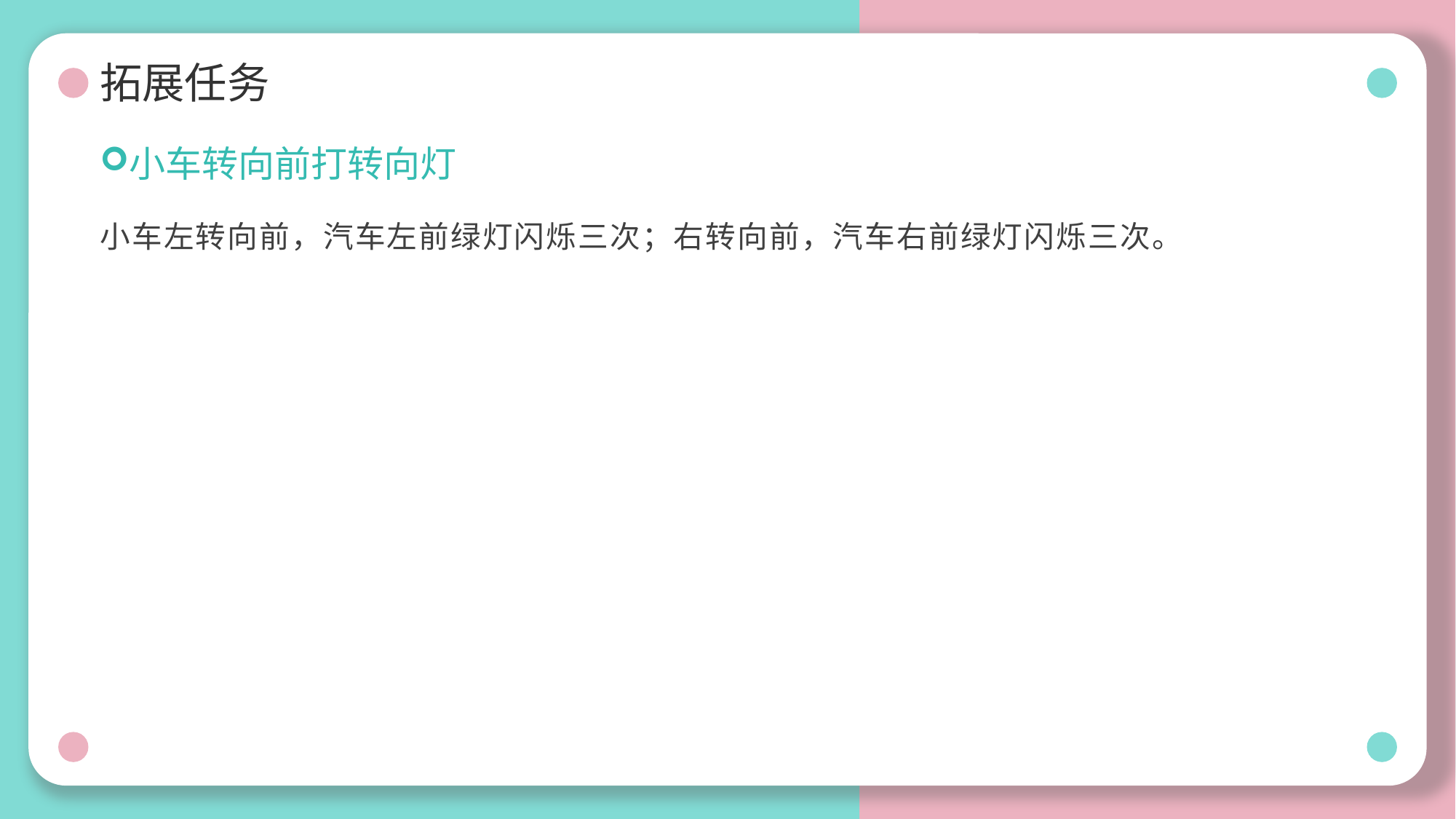

# 拓展任务
小车转向前打转向灯
小车左转向前，汽车左前绿灯闪烁三次；右转向前，汽车右前绿灯闪烁三次。